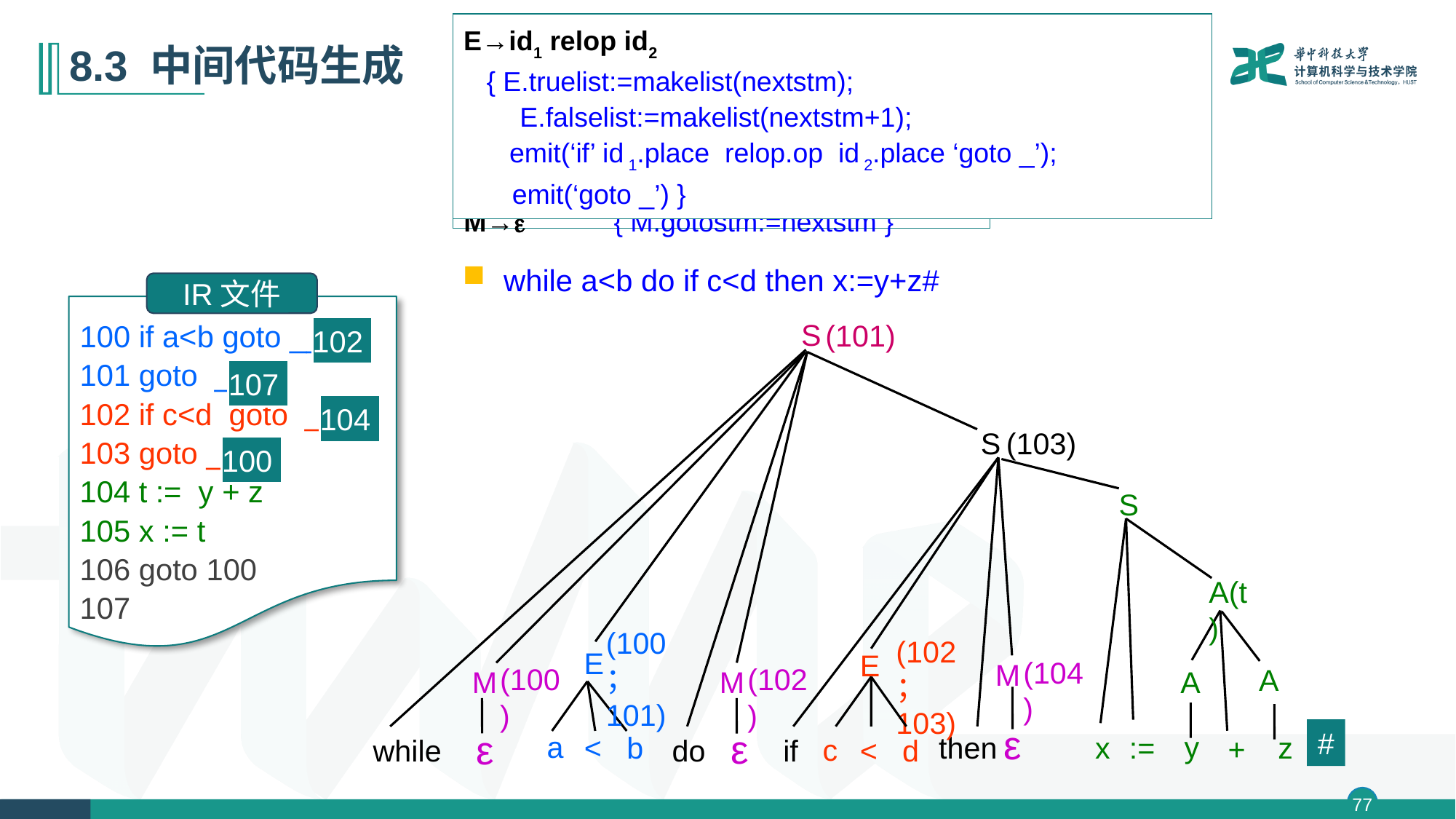

E→id1 relop id2
   { E.truelist:=makelist(nextstm);
	  E.falselist:=makelist(nextstm+1);
      emit(‘if’ id 1.place  relop.op  id 2.place ‘goto _’);
	 emit(‘goto _’) }
S → id := A  {emit(id .place ':=' A.place);  S.nextlist :=' ';}
A → A1 + A2 { A.place := newtemp;
                     emit(A.place ':=' A1.place '+' A2.place); }
A → id     { A.place := id .place; }
S→while M1 E do M2 S1
 {	backpatch(E.truelist, M2.togostm);
	backpatch(S1.nextlist,M1.gotostm);
	S.nextlist:=E.falselist
	emit(‘goto‘, M1.gotostm) }
M→ε	{ M.gotostm:=nextstm }
S→if  E  then  M  S1
 { backpatch(E.truelist, M.gotostm);
	S.nextlist:=merge(E.falselist, S1.nextlist) }
M→ε  { M.gotostm:=nextstm }
# 8.3 中间代码生成
while a<b do if c<d then x:=y+z#
IR文件

S
(101)
100 if a<b goto __
101 goto  __
102 if c<d  goto  __
103 goto __
104 t :=  y + z
105 x := t
106 goto 100
107
102

107
104
S
(103)
100

S

A(t)

(100；101)
(102； 103)
E
E
(104)
M
(100)
(102)
A
M
A
M

ε
ε
#
ε
a
y
<
:=
then
x
b
z
+
c
<
d
while
do
if